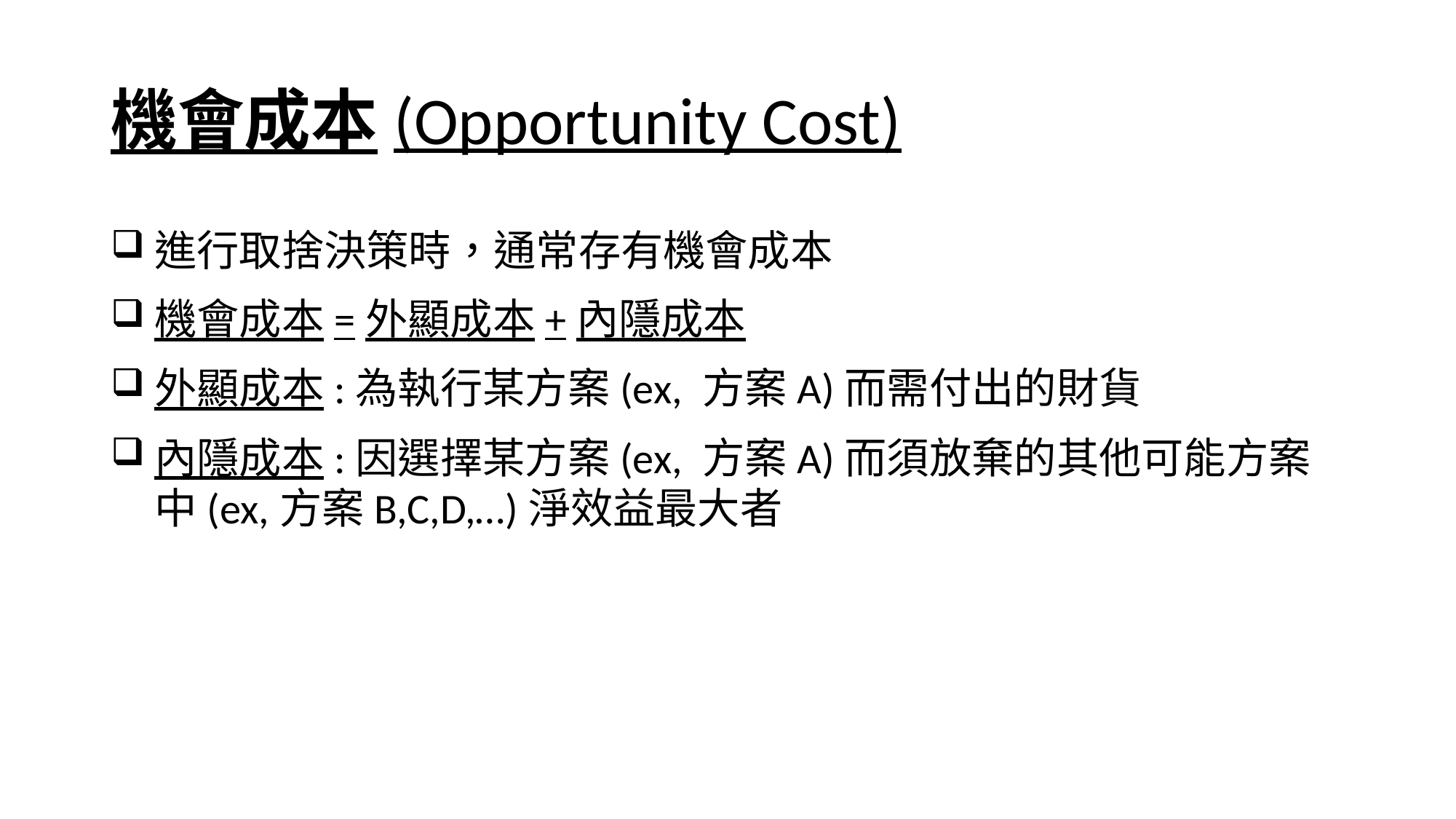

# 機會成本(Opportunity Cost)
進行取捨決策時，通常存有機會成本
機會成本=外顯成本+內隱成本
外顯成本:為執行某方案(ex, 方案A)而需付出的財貨
內隱成本:因選擇某方案(ex, 方案A)而須放棄的其他可能方案中(ex,方案B,C,D,…)淨效益最大者